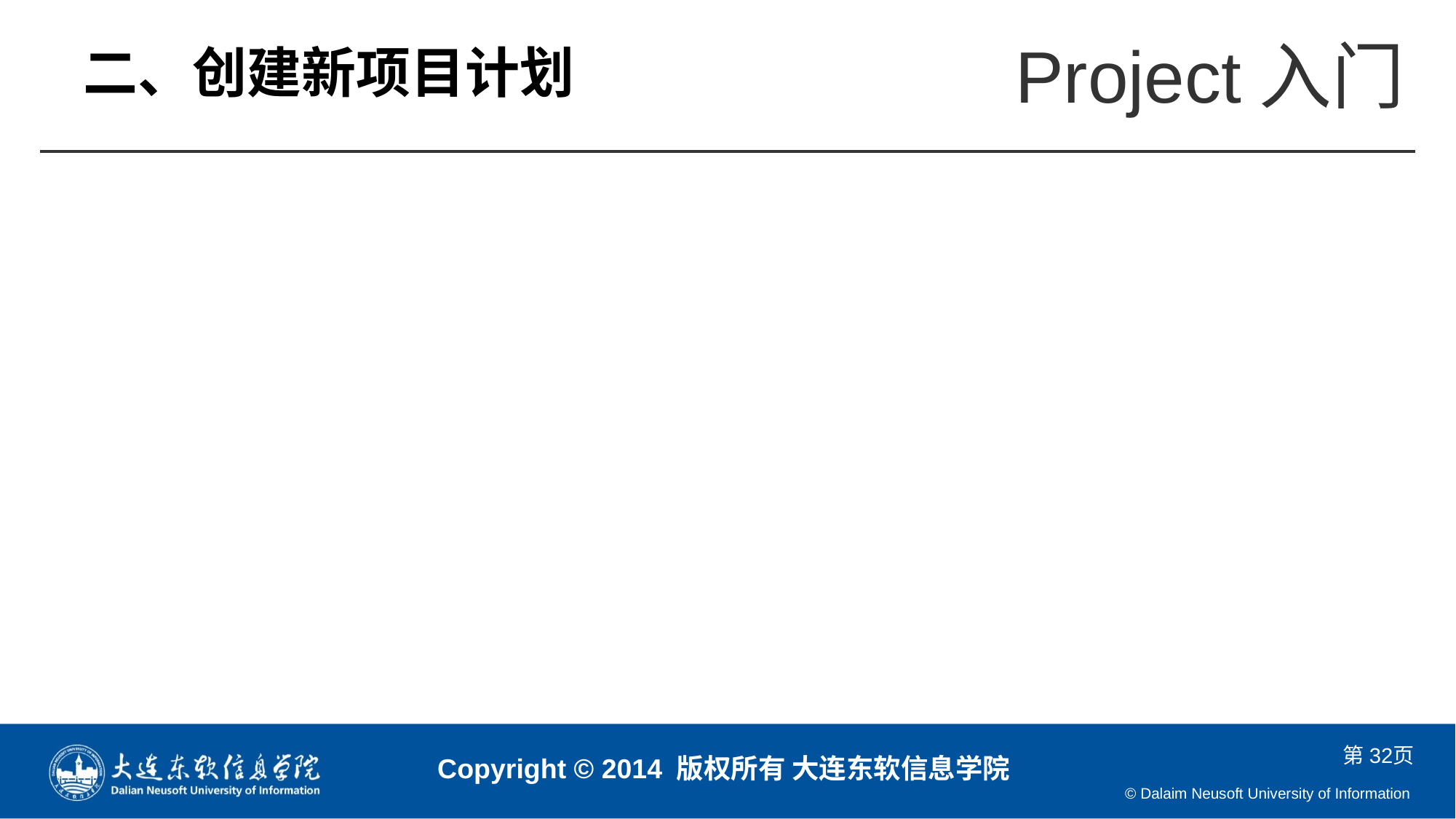

# 二、创建新项目计划
定义项目信息
图示2.1  图示2.2

2.定义项目日历
图示2.3 图示2.4  图示2.5  图示2.6   图示2.7图示2.8